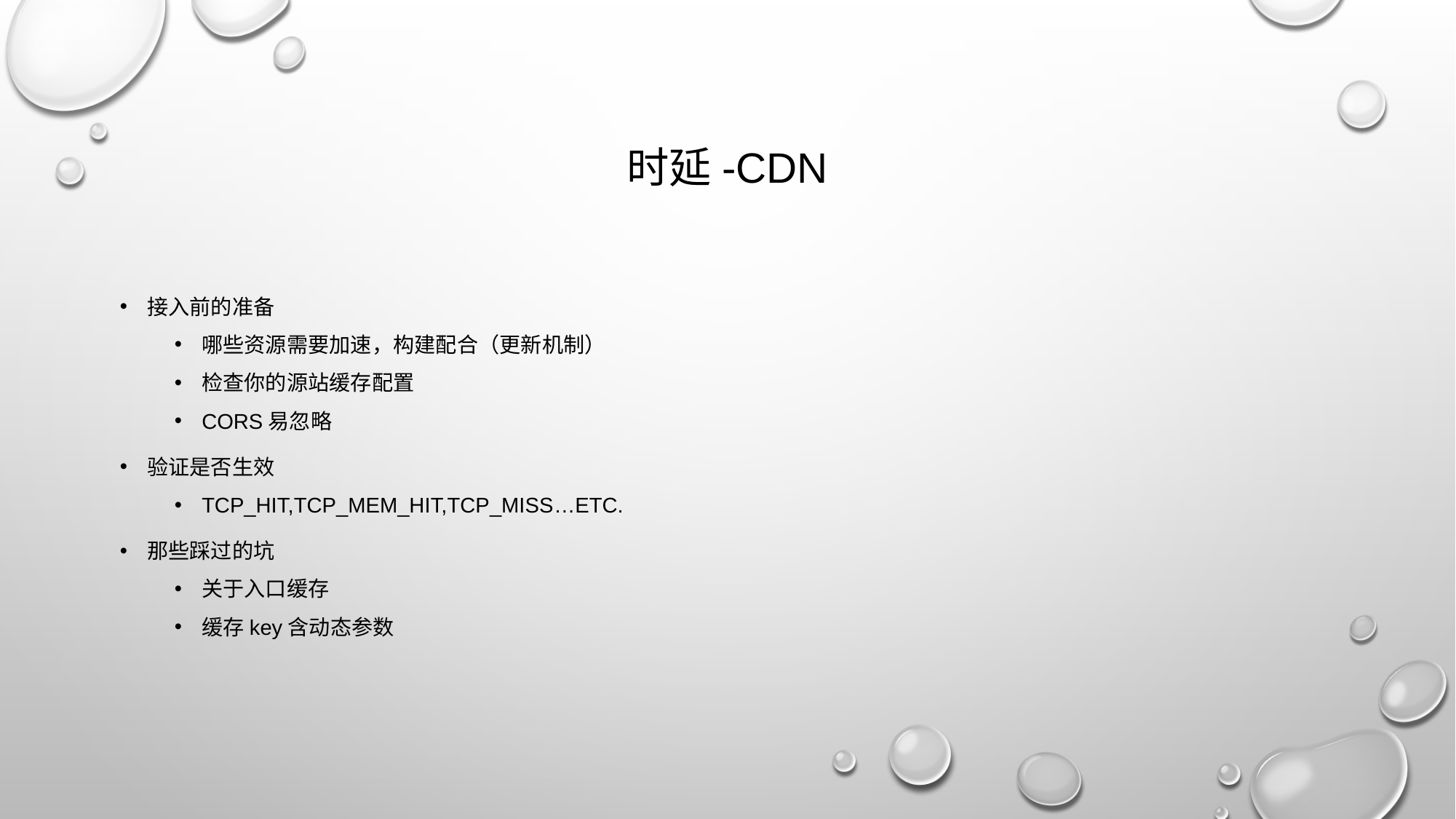

# 时延-cdn
接入前的准备
哪些资源需要加速，构建配合（更新机制）
检查你的源站缓存配置
Cors易忽略
验证是否生效
Tcp_hit,tcp_mem_hit,tcp_miss…etc.
那些踩过的坑
关于入口缓存
缓存key含动态参数